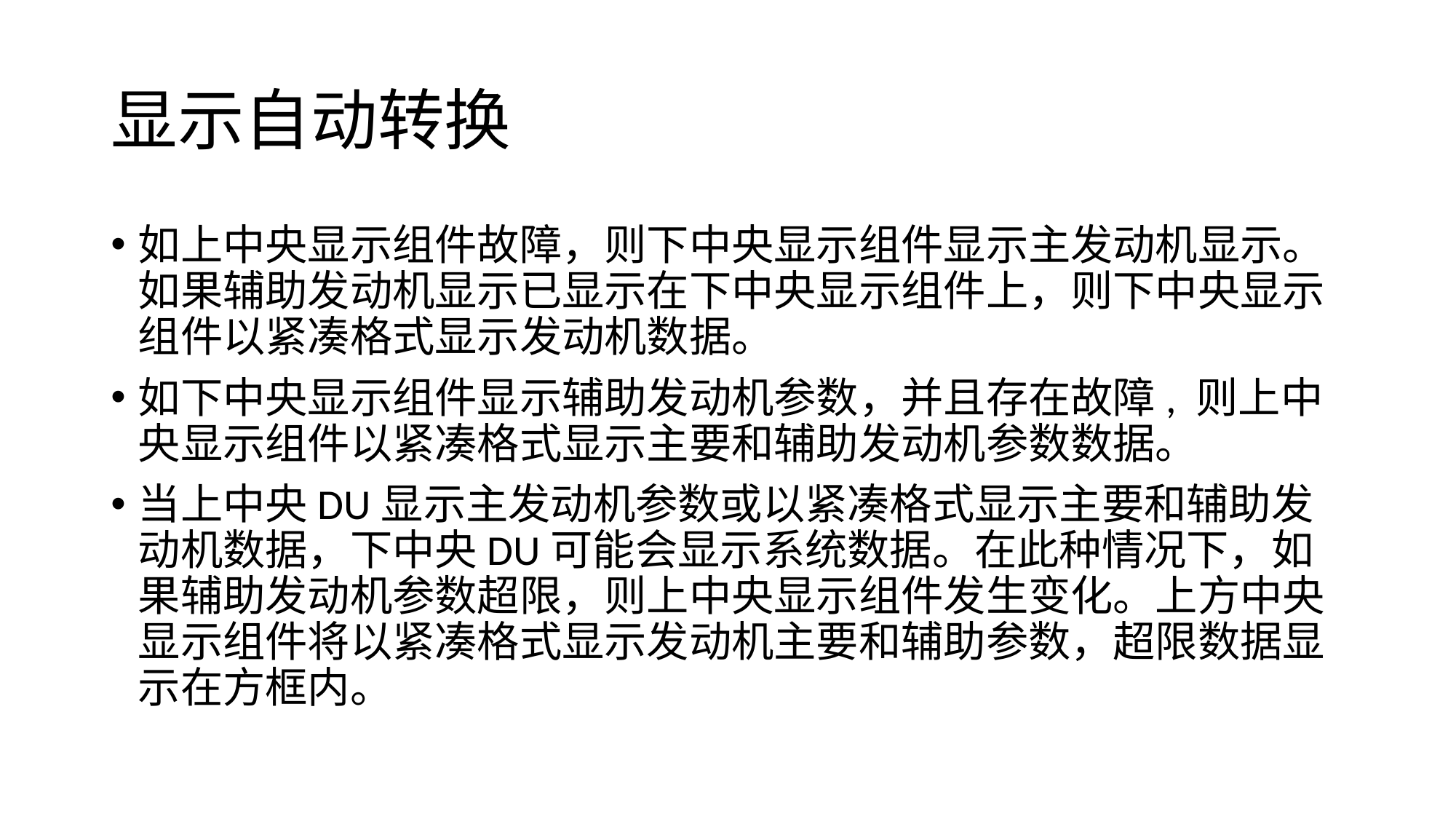

# 显示自动转换
如上中央显示组件故障，则下中央显示组件显示主发动机显示。如果辅助发动机显示已显示在下中央显示组件上，则下中央显示组件以紧凑格式显示发动机数据。
如下中央显示组件显示辅助发动机参数，并且存在故障, 则上中央显示组件以紧凑格式显示主要和辅助发动机参数数据。
当上中央DU显示主发动机参数或以紧凑格式显示主要和辅助发动机数据，下中央DU可能会显示系统数据。在此种情况下，如果辅助发动机参数超限，则上中央显示组件发生变化。上方中央显示组件将以紧凑格式显示发动机主要和辅助参数，超限数据显示在方框内。